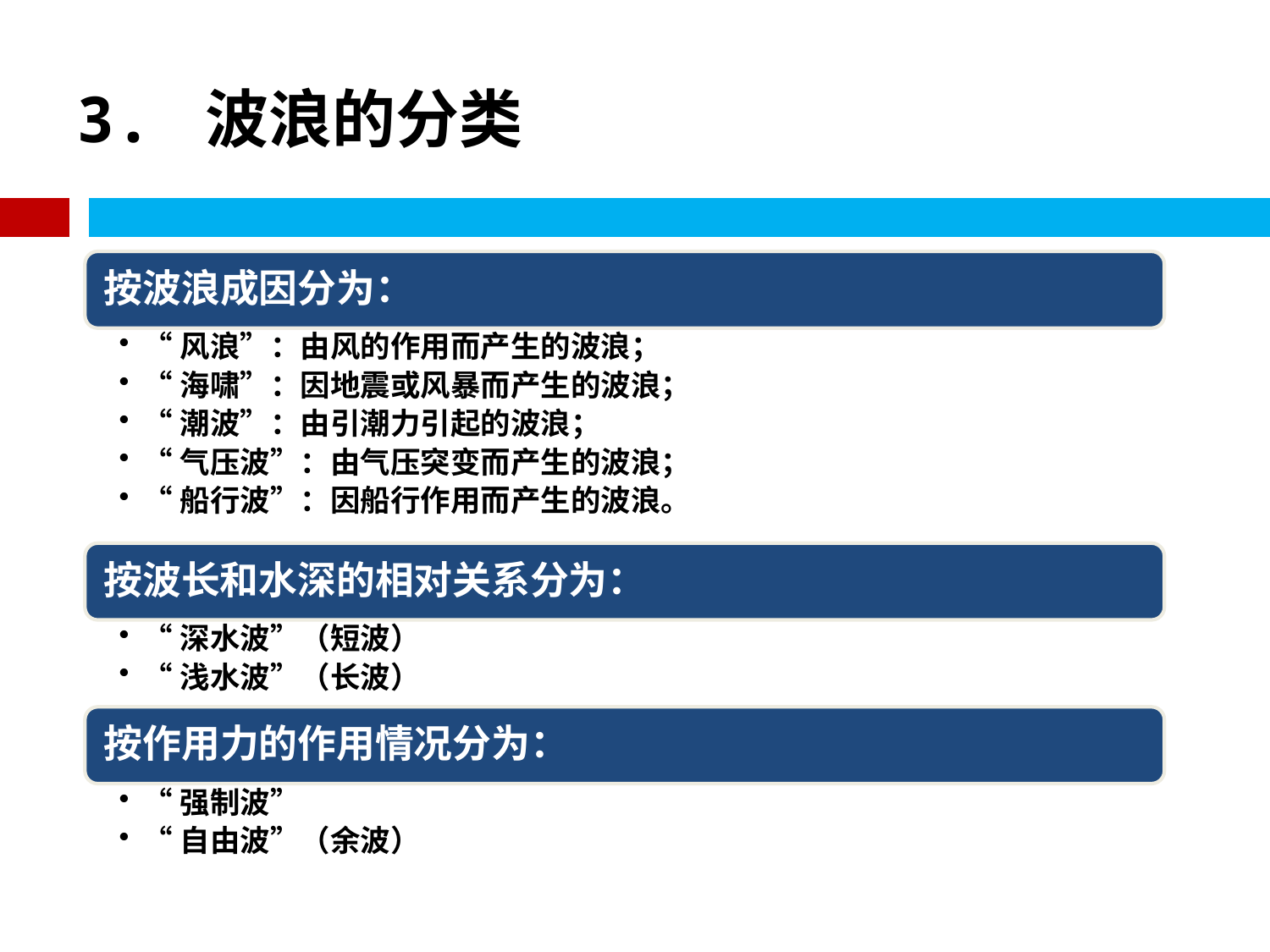

# 3. 波浪的分类
按波浪成因分为：
“风浪”：由风的作用而产生的波浪；
“海啸”：因地震或风暴而产生的波浪；
“潮波”：由引潮力引起的波浪；
“气压波”：由气压突变而产生的波浪；
“船行波”：因船行作用而产生的波浪。
按波长和水深的相对关系分为：
“深水波”（短波）
“浅水波”（长波）
按作用力的作用情况分为：
“强制波”
“自由波”（余波）